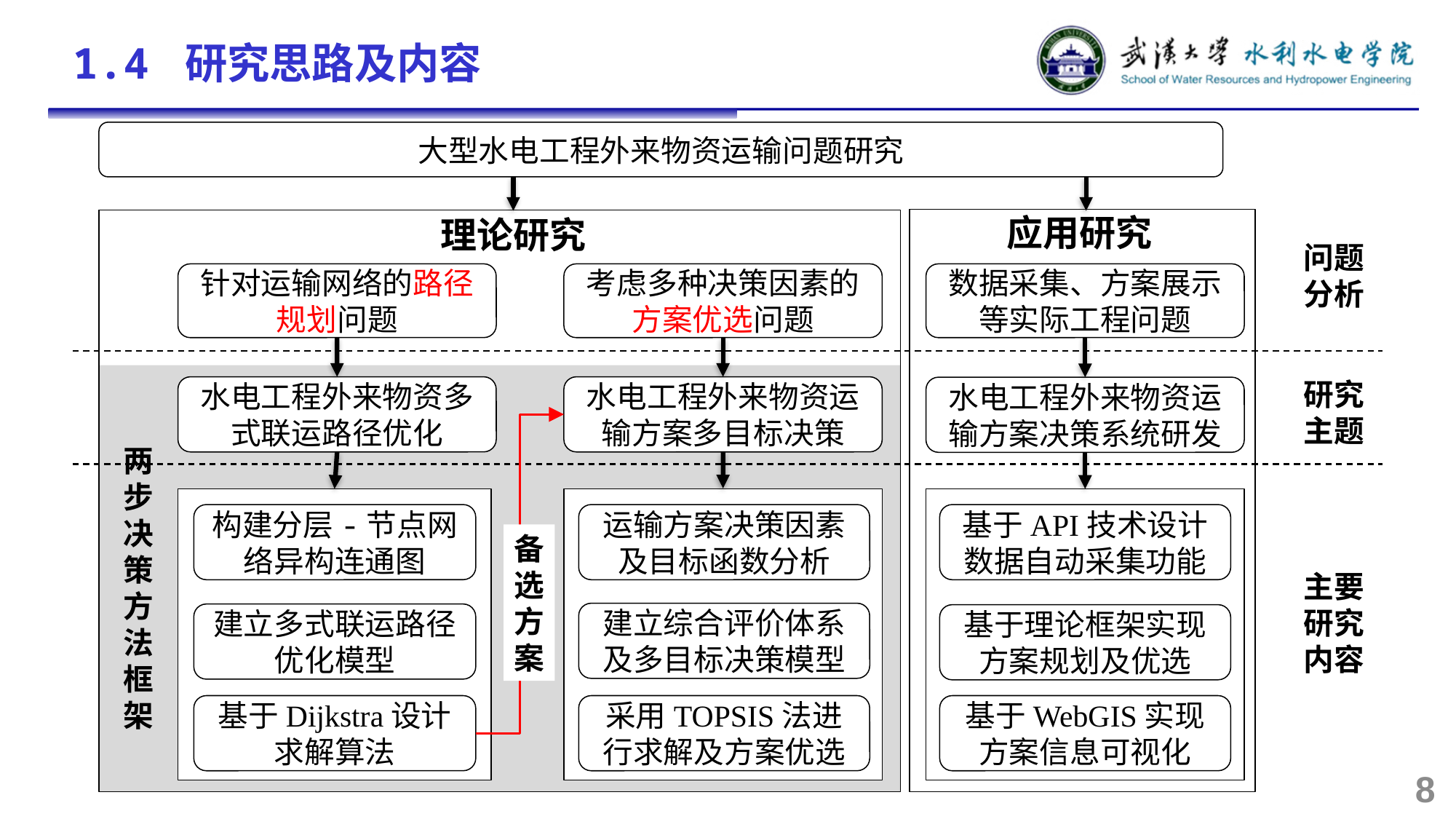

1.4 研究思路及内容
大型水电工程外来物资运输问题研究
应用研究
理论研究

问题
分析
针对运输网络的路径规划问题
考虑多种决策因素的方案优选问题
数据采集、方案展示等实际工程问题

研究
主题
水电工程外来物资多式联运路径优化
水电工程外来物资运输方案多目标决策
水电工程外来物资运输方案决策系统研发
两步决策方法框架

构建分层-节点网络异构连通图
运输方案决策因素及目标函数分析
基于API技术设计数据自动采集功能
备选方案
主要
研究
内容
建立综合评价体系及多目标决策模型
建立多式联运路径优化模型
基于理论框架实现方案规划及优选
基于Dijkstra设计求解算法
采用TOPSIS法进行求解及方案优选
基于WebGIS实现方案信息可视化
8